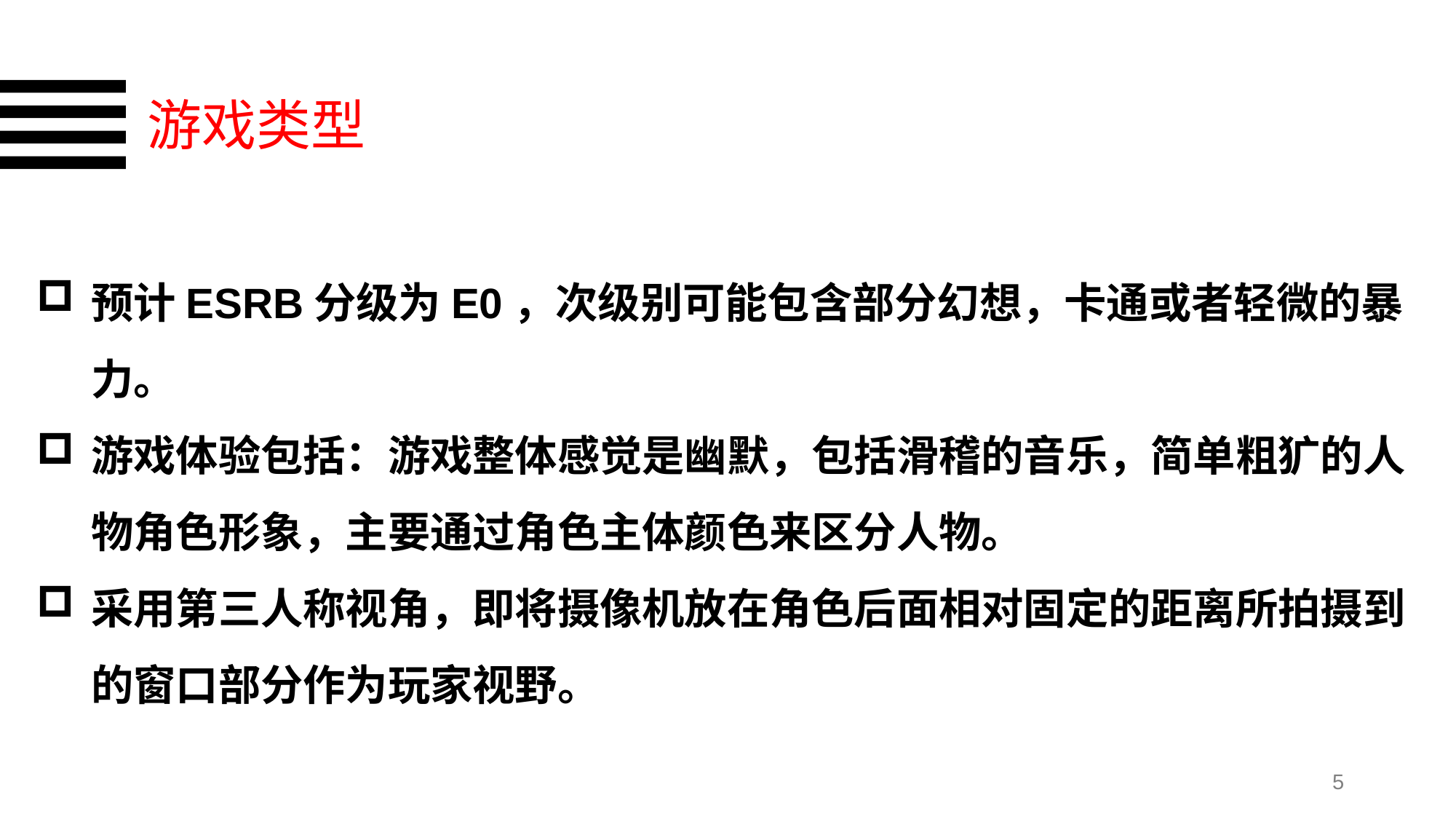

游戏类型

预计ESRB分级为E0，次级别可能包含部分幻想，卡通或者轻微的暴力。
游戏体验包括：游戏整体感觉是幽默，包括滑稽的音乐，简单粗犷的人物角色形象，主要通过角色主体颜色来区分人物。
采用第三人称视角，即将摄像机放在角色后面相对固定的距离所拍摄到的窗口部分作为玩家视野。
5